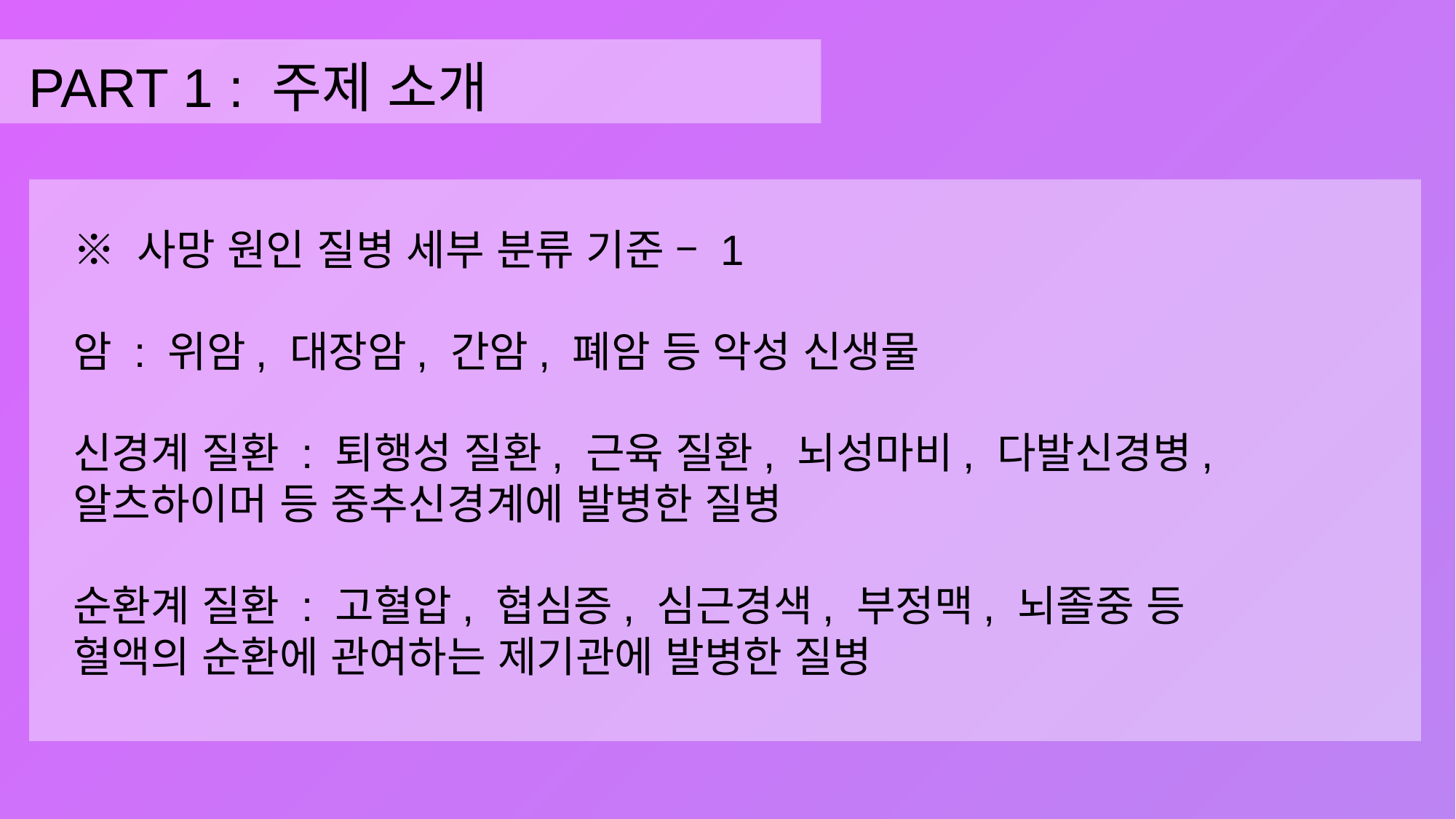

# PART 1 : 주제 소개

※ 사망 원인 질병 세부 분류 기준 – 1

암 : 위암, 대장암, 간암, 폐암 등 악성 신생물

신경계 질환 : 퇴행성 질환, 근육 질환, 뇌성마비, 다발신경병,
알츠하이머 등 중추신경계에 발병한 질병

순환계 질환 : 고혈압, 협심증, 심근경색, 부정맥, 뇌졸중 등
혈액의 순환에 관여하는 제기관에 발병한 질병